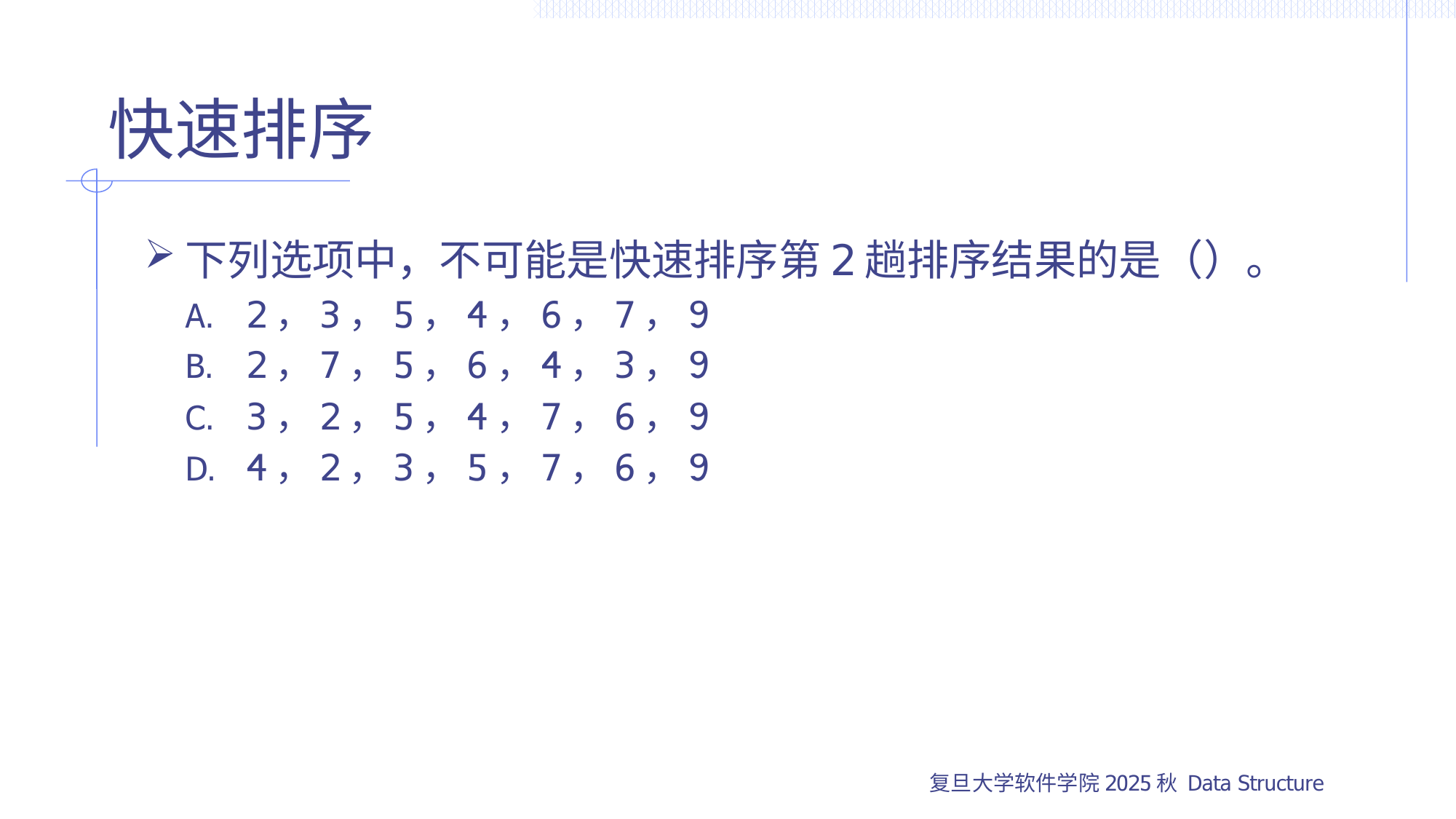

# 快速排序
下列选项中，不可能是快速排序第2趟排序结果的是（）。
2，3，5，4，6，7，9
2，7，5，6，4，3，9
3，2，5，4，7，6，9
4，2，3，5，7，6，9